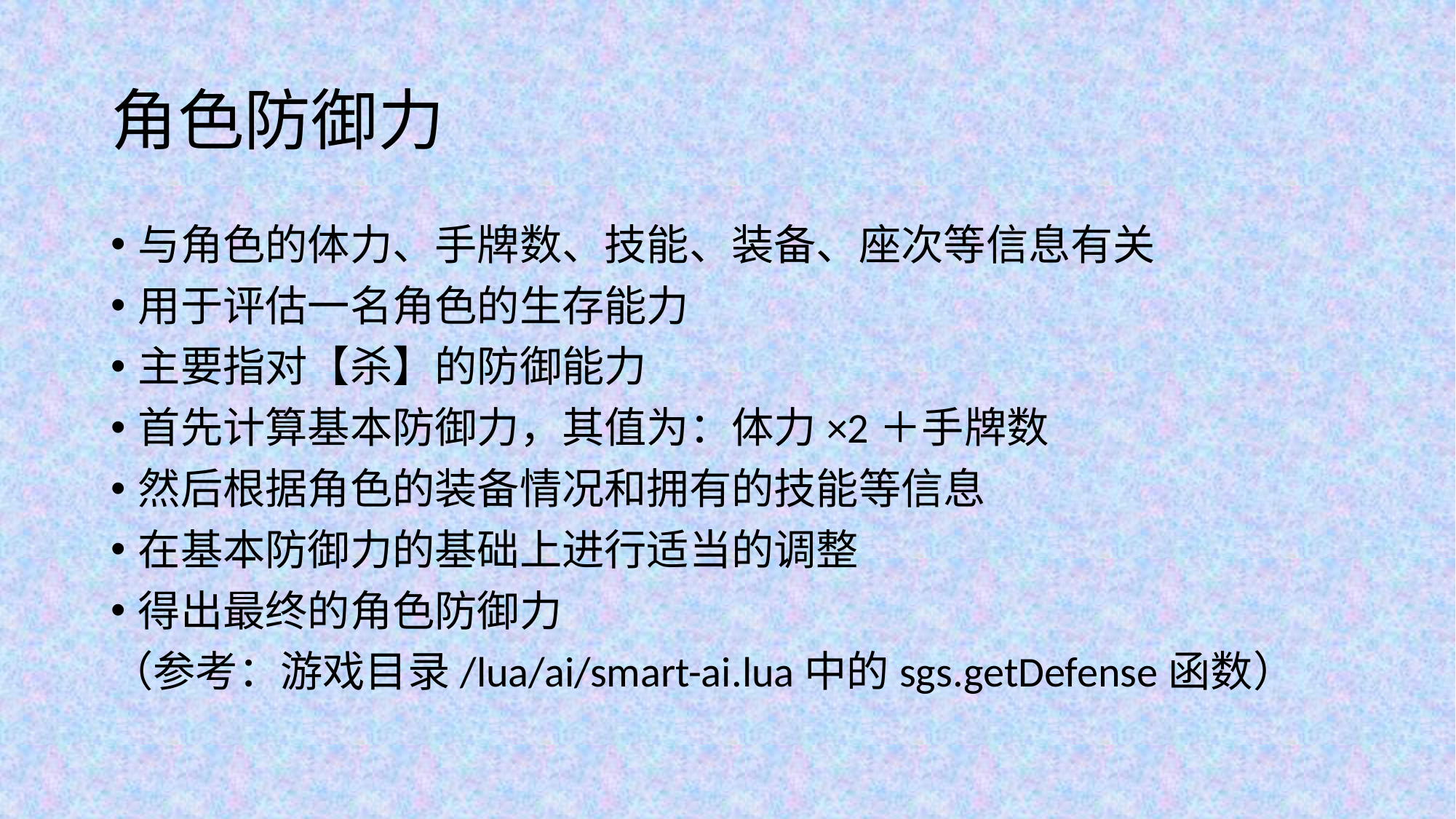

# 角色防御力
与角色的体力、手牌数、技能、装备、座次等信息有关
用于评估一名角色的生存能力
主要指对【杀】的防御能力
首先计算基本防御力，其值为：体力×2＋手牌数
然后根据角色的装备情况和拥有的技能等信息
在基本防御力的基础上进行适当的调整
得出最终的角色防御力
（参考：游戏目录/lua/ai/smart-ai.lua中的sgs.getDefense函数）